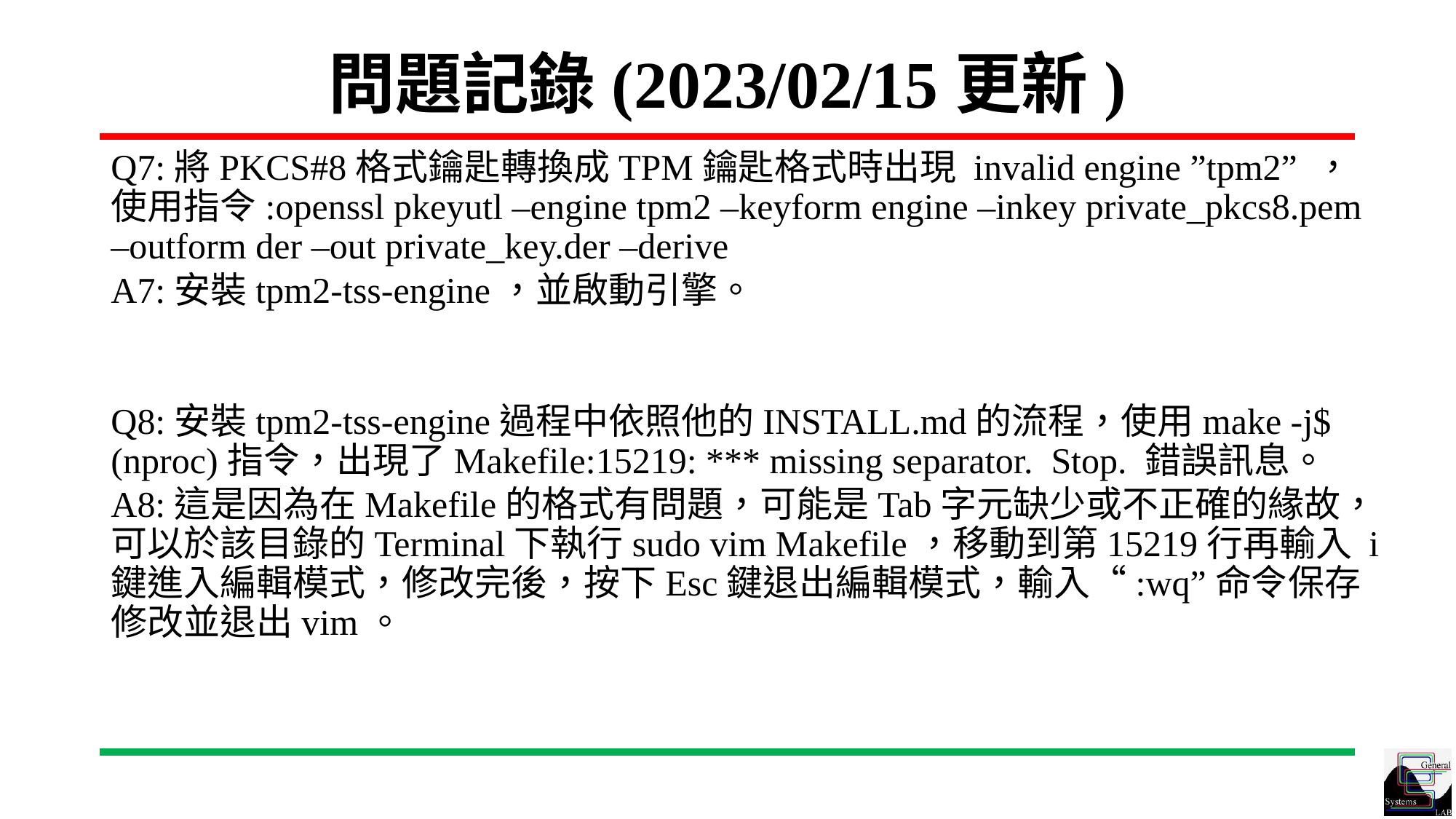

# 問題記錄(2023/02/15更新)
Q7:將PKCS#8格式鑰匙轉換成TPM鑰匙格式時出現 invalid engine ”tpm2” ，使用指令:openssl pkeyutl –engine tpm2 –keyform engine –inkey private_pkcs8.pem –outform der –out private_key.der –derive
A7:安裝tpm2-tss-engine，並啟動引擎。

Q8:安裝tpm2-tss-engine過程中依照他的INSTALL.md的流程，使用make -j$(nproc)指令，出現了Makefile:15219: *** missing separator.  Stop. 錯誤訊息。
A8:這是因為在Makefile的格式有問題，可能是Tab字元缺少或不正確的緣故，可以於該目錄的Terminal下執行sudo vim Makefile，移動到第15219行再輸入 i 鍵進入編輯模式，修改完後，按下Esc鍵退出編輯模式，輸入“:wq”命令保存修改並退出vim。